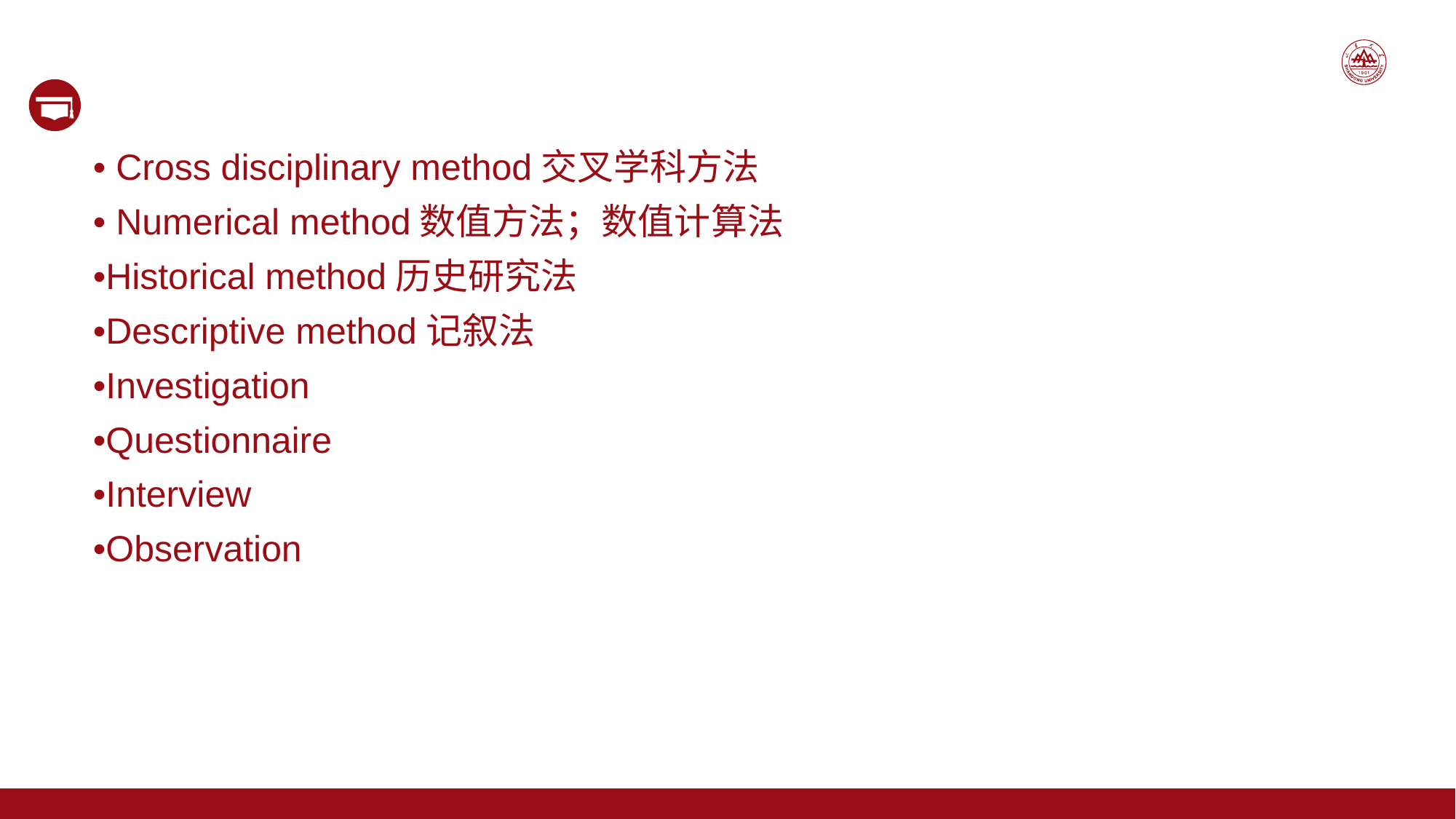

• Cross disciplinary method交叉学科方法
• Numerical method数值方法；数值计算法
•Historical method历史研究法
•Descriptive method记叙法
•Investigation
•Questionnaire
•Interview
•Observation